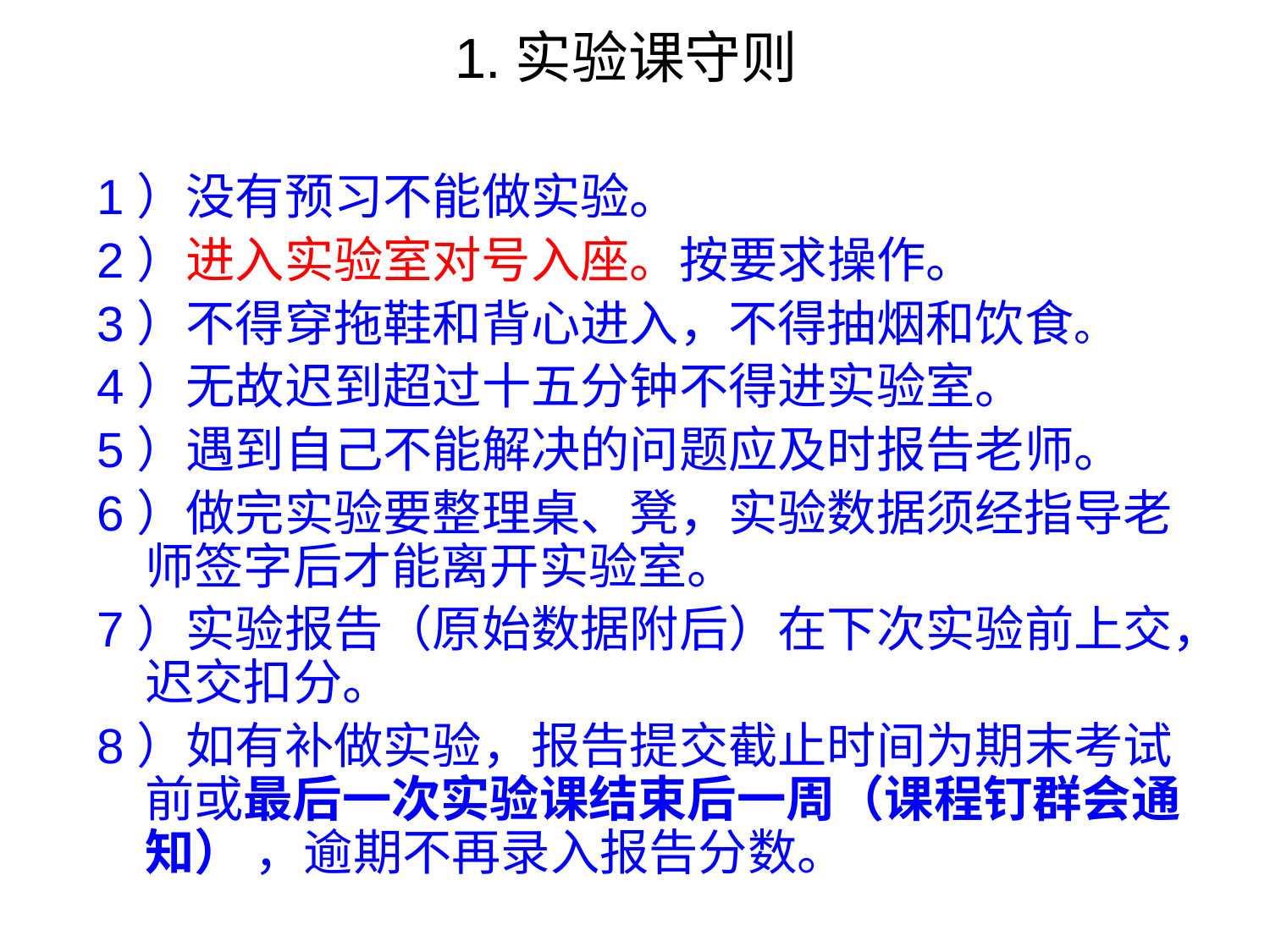

1.实验课守则

1）没有预习不能做实验。
2）进入实验室对号入座。按要求操作。
3）不得穿拖鞋和背心进入，不得抽烟和饮食。
4）无故迟到超过十五分钟不得进实验室。
5）遇到自己不能解决的问题应及时报告老师。
6）做完实验要整理桌、凳，实验数据须经指导老师签字后才能离开实验室。
7）实验报告（原始数据附后）在下次实验前上交，迟交扣分。
8）如有补做实验，报告提交截止时间为期末考试前或最后一次实验课结束后一周（课程钉群会通知） ，逾期不再录入报告分数。